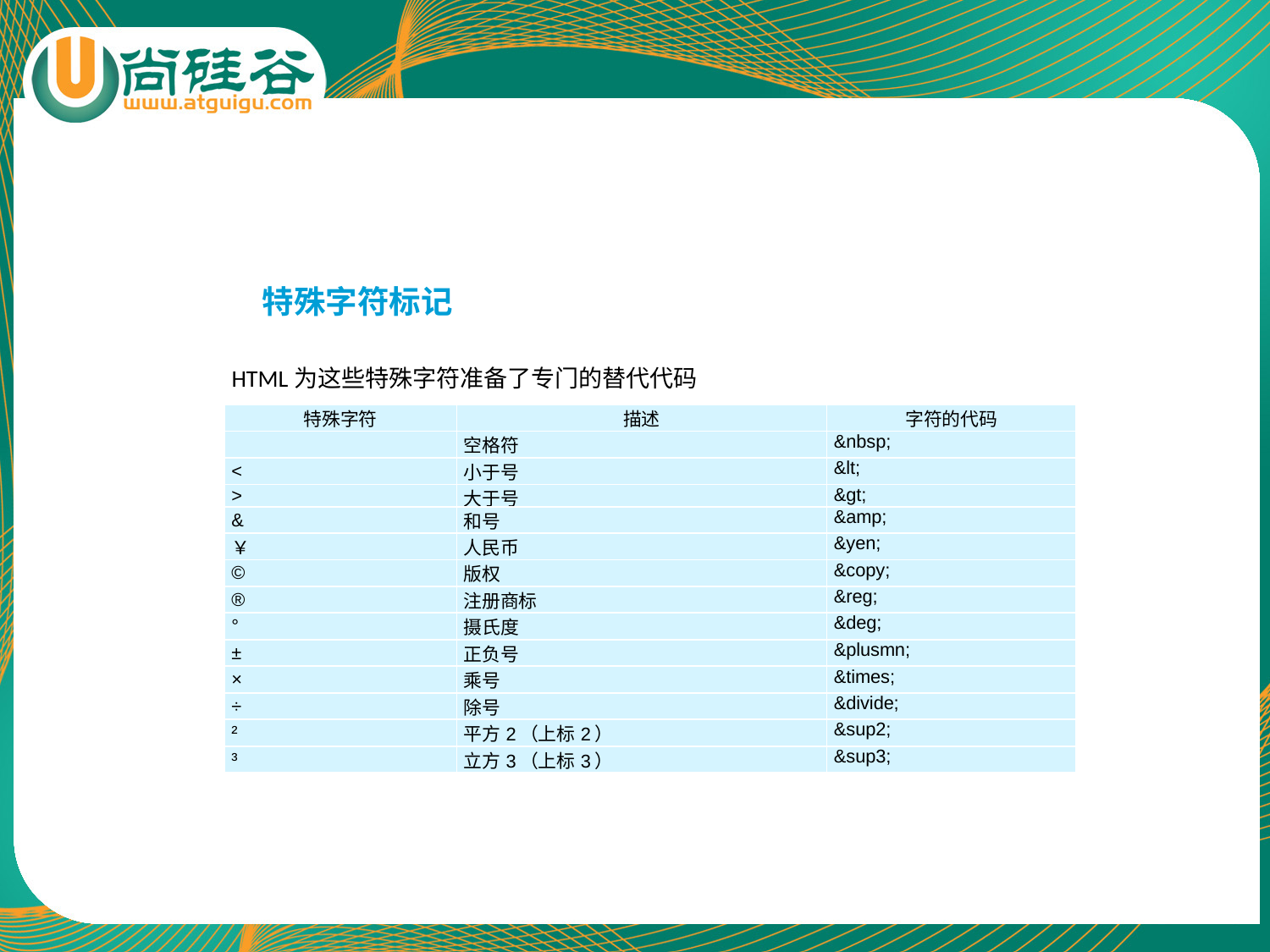

特殊字符标记
# HTML为这些特殊字符准备了专门的替代代码
| 特殊字符 | 描述 | 字符的代码 |
| --- | --- | --- |
|  | 空格符 | &nbsp; |
| < | 小于号 | &lt; |
| > | 大于号 | &gt; |
| & | 和号 | &amp; |
| ￥ | 人民币 | &yen; |
| © | 版权 | &copy; |
| ® | 注册商标 | &reg; |
| ° | 摄氏度 | &deg; |
| ± | 正负号 | &plusmn; |
| × | 乘号 | &times; |
| ÷ | 除号 | &divide; |
| ² | 平方2（上标2） | &sup2; |
| ³ | 立方3（上标3） | &sup3; |